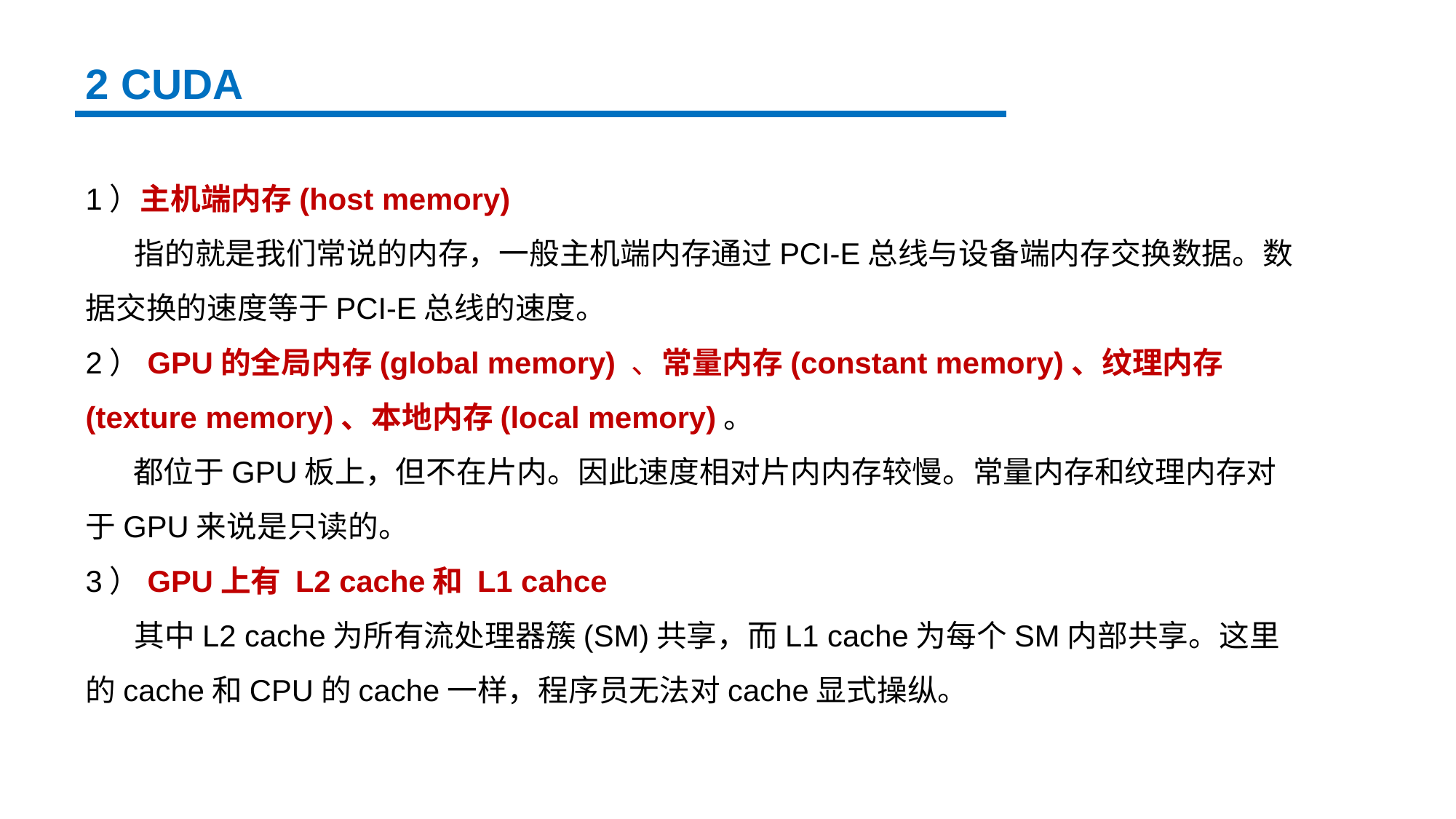

2 CUDA
1）主机端内存(host memory)
      指的就是我们常说的内存，一般主机端内存通过PCI-E总线与设备端内存交换数据。数据交换的速度等于PCI-E总线的速度。
2）GPU的全局内存(global memory) 、常量内存(constant memory)、纹理内存(texture memory)、本地内存(local memory)。
      都位于GPU板上，但不在片内。因此速度相对片内内存较慢。常量内存和纹理内存对于GPU来说是只读的。
3）GPU上有 L2 cache和 L1 cahce
      其中L2 cache为所有流处理器簇(SM)共享，而L1 cache为每个SM内部共享。这里的cache和CPU的cache一样，程序员无法对cache显式操纵。